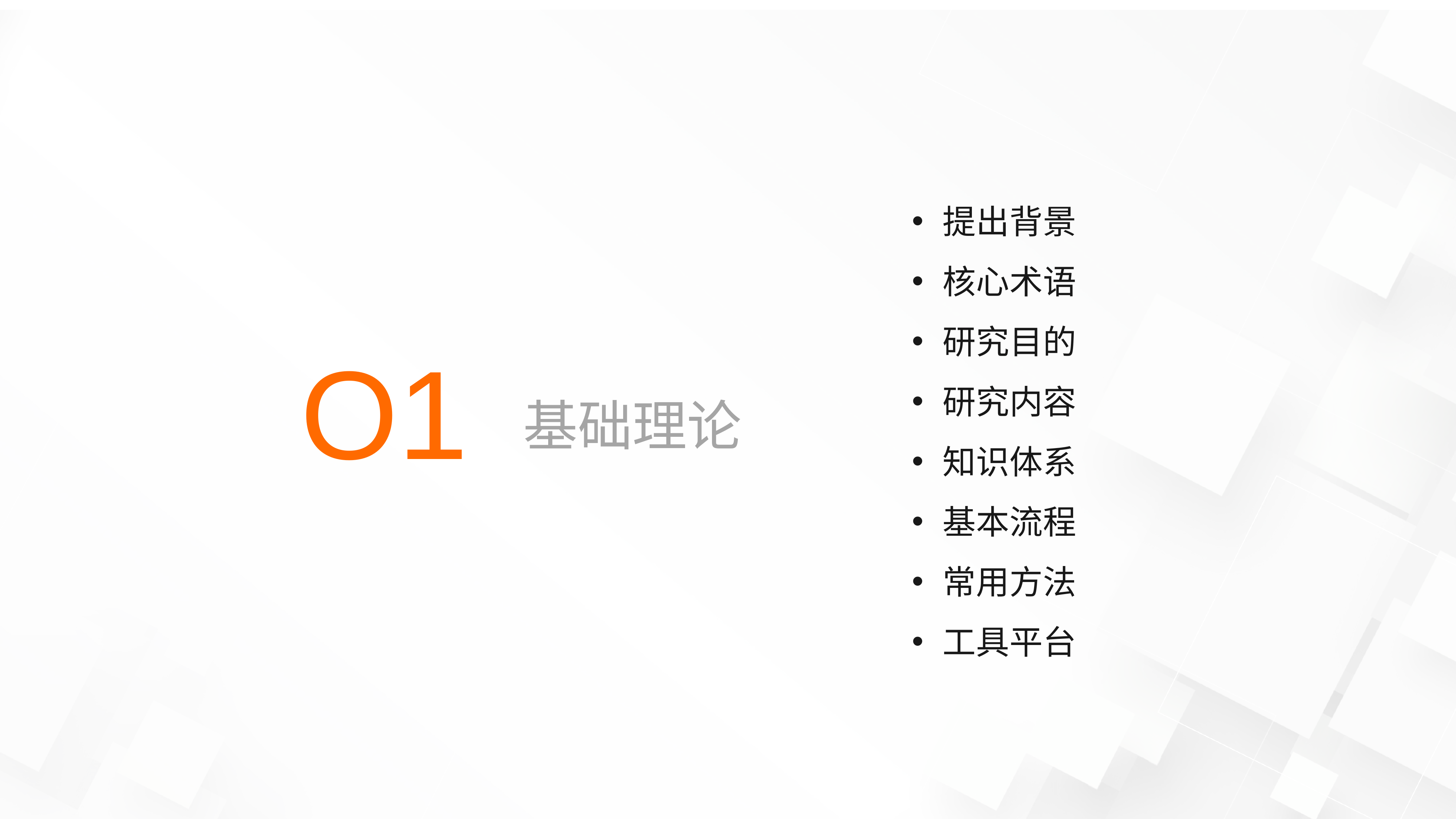

提出背景
核心术语
研究目的
研究内容
知识体系
基本流程
常用方法
工具平台
基础理论